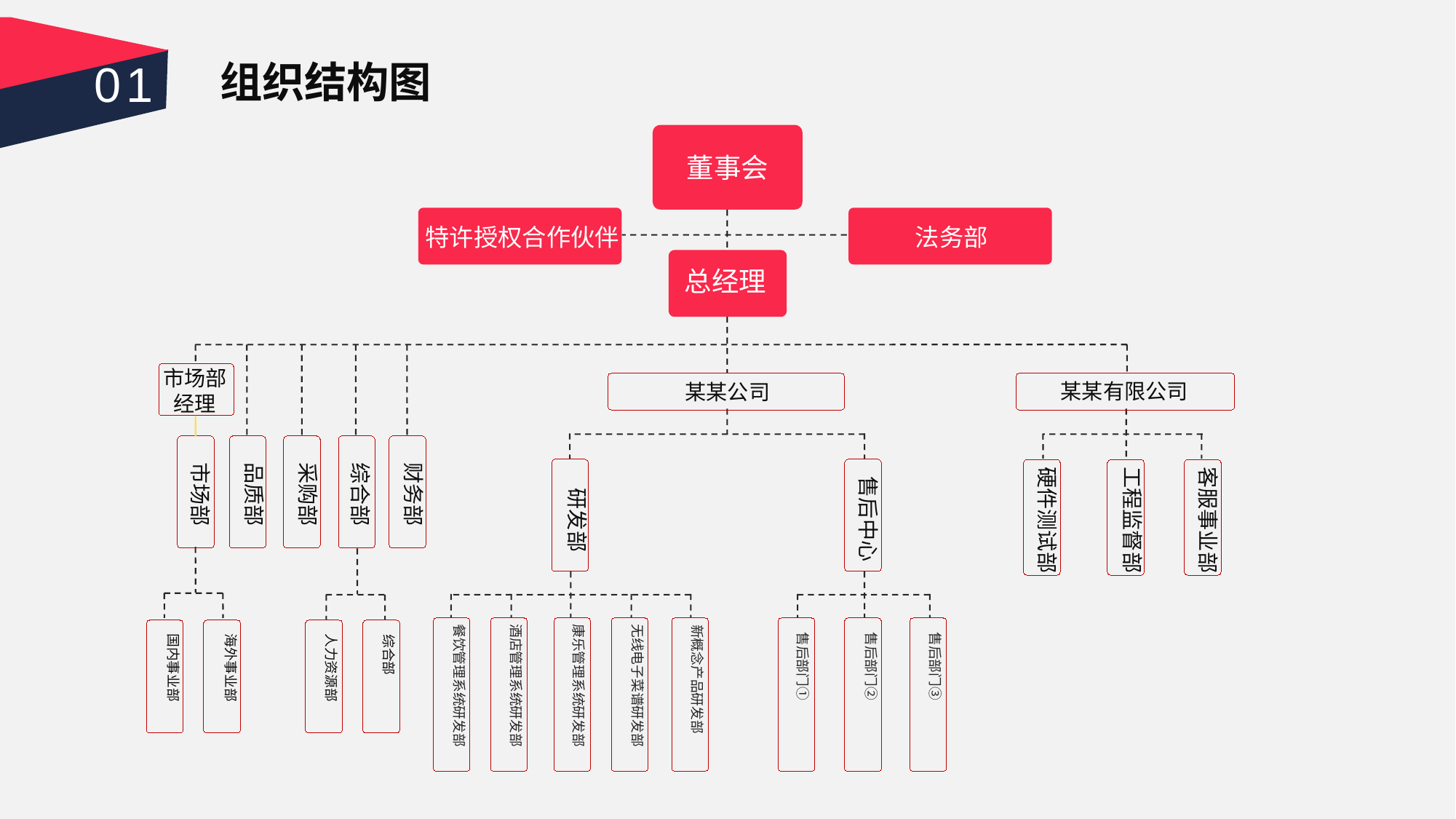

01
组织结构图

董事会

特许授权合作伙伴

法务部

总经理

市场部
经理
某某有限公司

某某公司

市场部

品质部

采购部

综合部

财务部
硬件测试部

工程监督部

客服事业部

研发部

售后中心

餐饮管理系统研发部

酒店管理系统研发部

康乐管理系统研发部

无线电子菜谱研发部

新概念产品研发部

售后部门①

售后部门②

售后部门③

国内事业部

海外事业部

人力资源部

综合部
延迟付